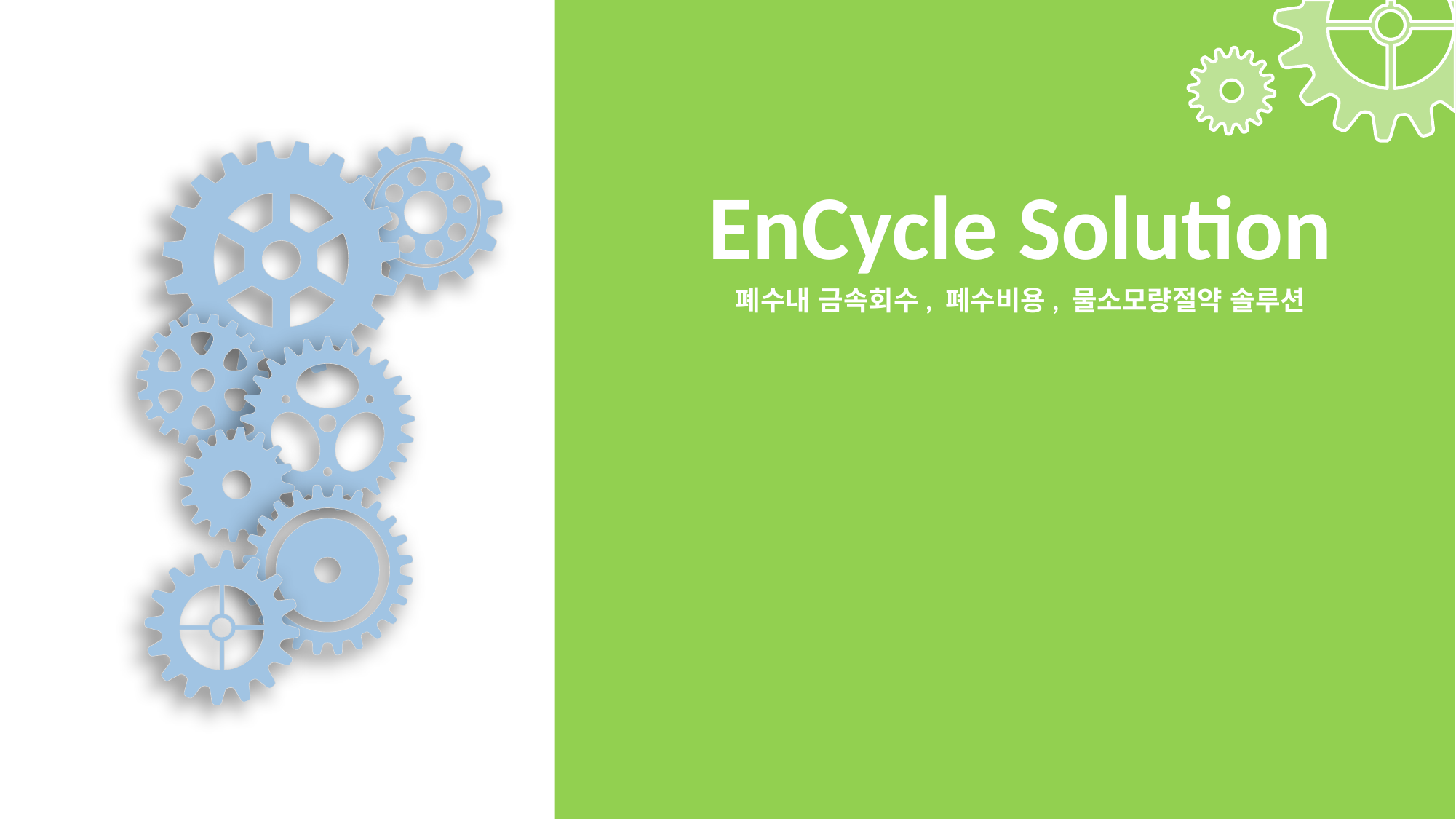

EnCycle Solution
폐수내 금속회수, 폐수비용, 물소모량절약 솔루션